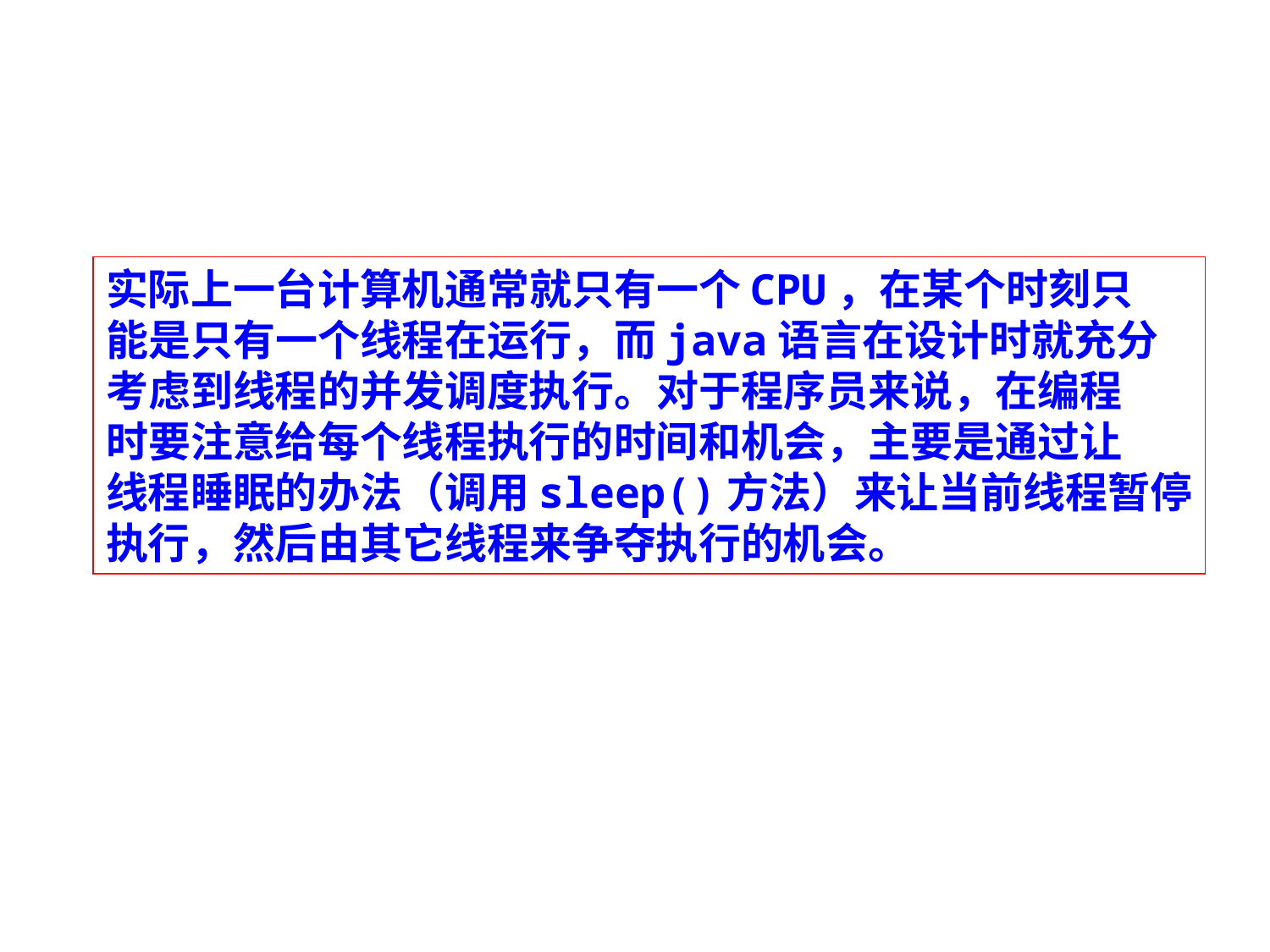

实际上一台计算机通常就只有一个CPU，在某个时刻只
能是只有一个线程在运行，而java语言在设计时就充分
考虑到线程的并发调度执行。对于程序员来说，在编程
时要注意给每个线程执行的时间和机会，主要是通过让
线程睡眠的办法（调用sleep()方法）来让当前线程暂停
执行，然后由其它线程来争夺执行的机会。